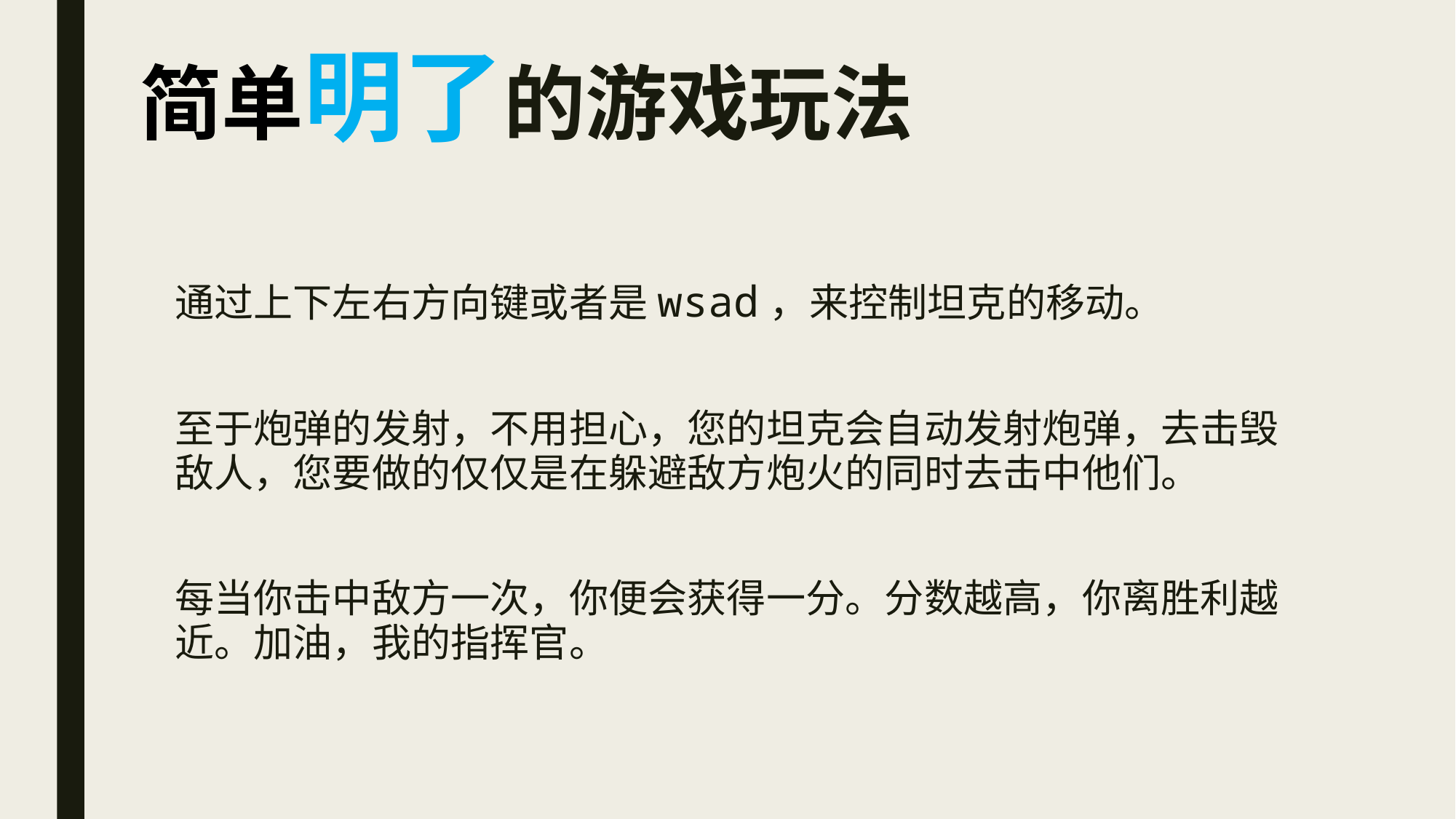

简单明了的游戏玩法
通过上下左右方向键或者是wsad，来控制坦克的移动。

至于炮弹的发射，不用担心，您的坦克会自动发射炮弹，去击毁敌人，您要做的仅仅是在躲避敌方炮火的同时去击中他们。

每当你击中敌方一次，你便会获得一分。分数越高，你离胜利越近。加油，我的指挥官。